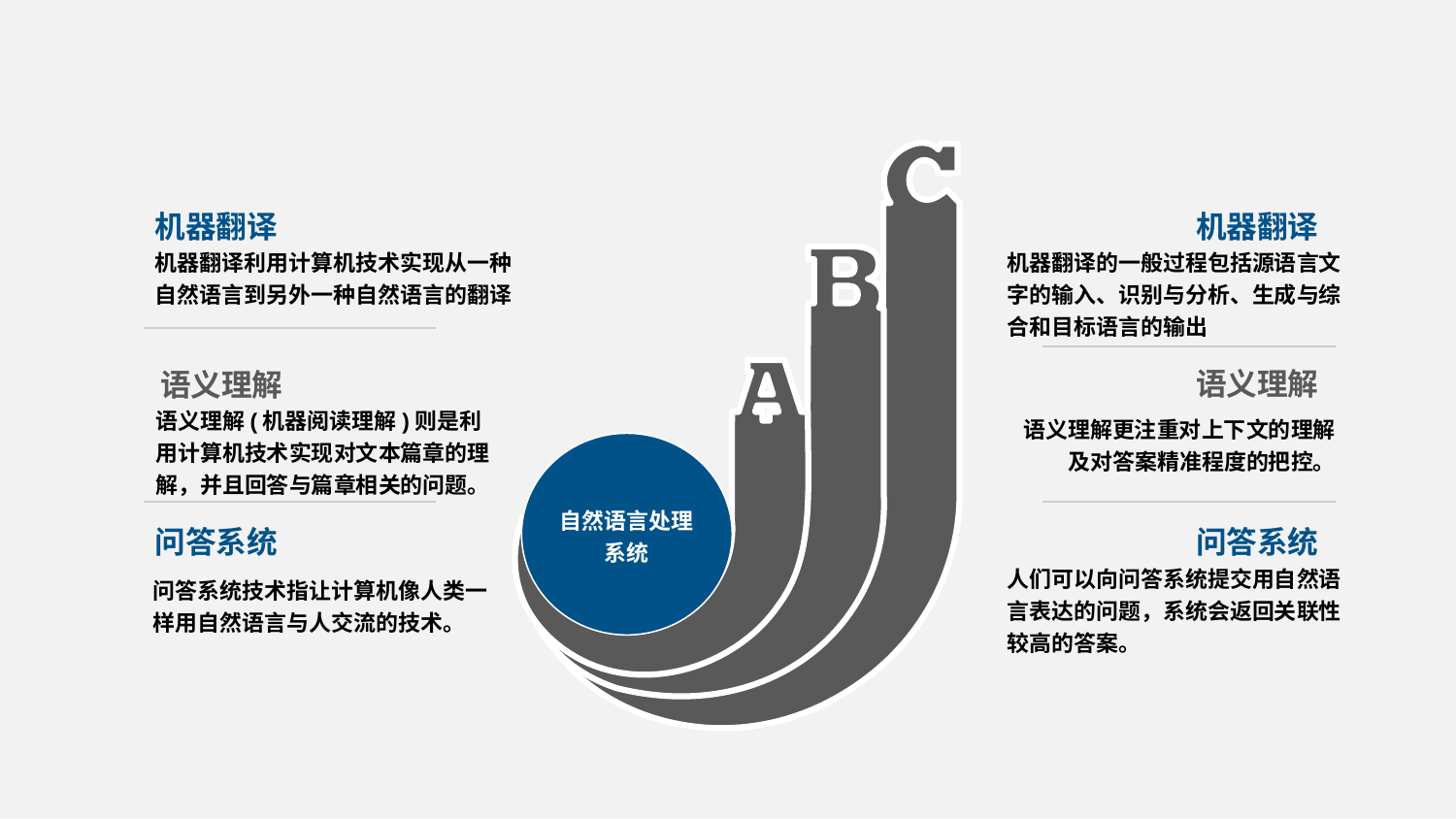

自然语言处理系统

机器翻译
机器翻译利用计算机技术实现从一种自然语言到另外一种自然语言的翻译
语义理解
语义理解(机器阅读理解)则是利用计算机技术实现对文本篇章的理解，并且回答与篇章相关的问题。
问答系统
问答系统技术指让计算机像人类一样用自然语言与人交流的技术。
机器翻译
机器翻译的一般过程包括源语言文字的输入、识别与分析、生成与综合和目标语言的输出
语义理解
语义理解更注重对上下文的理解及对答案精准程度的把控。
问答系统
人们可以向问答系统提交用自然语言表达的问题，系统会返回关联性较高的答案。